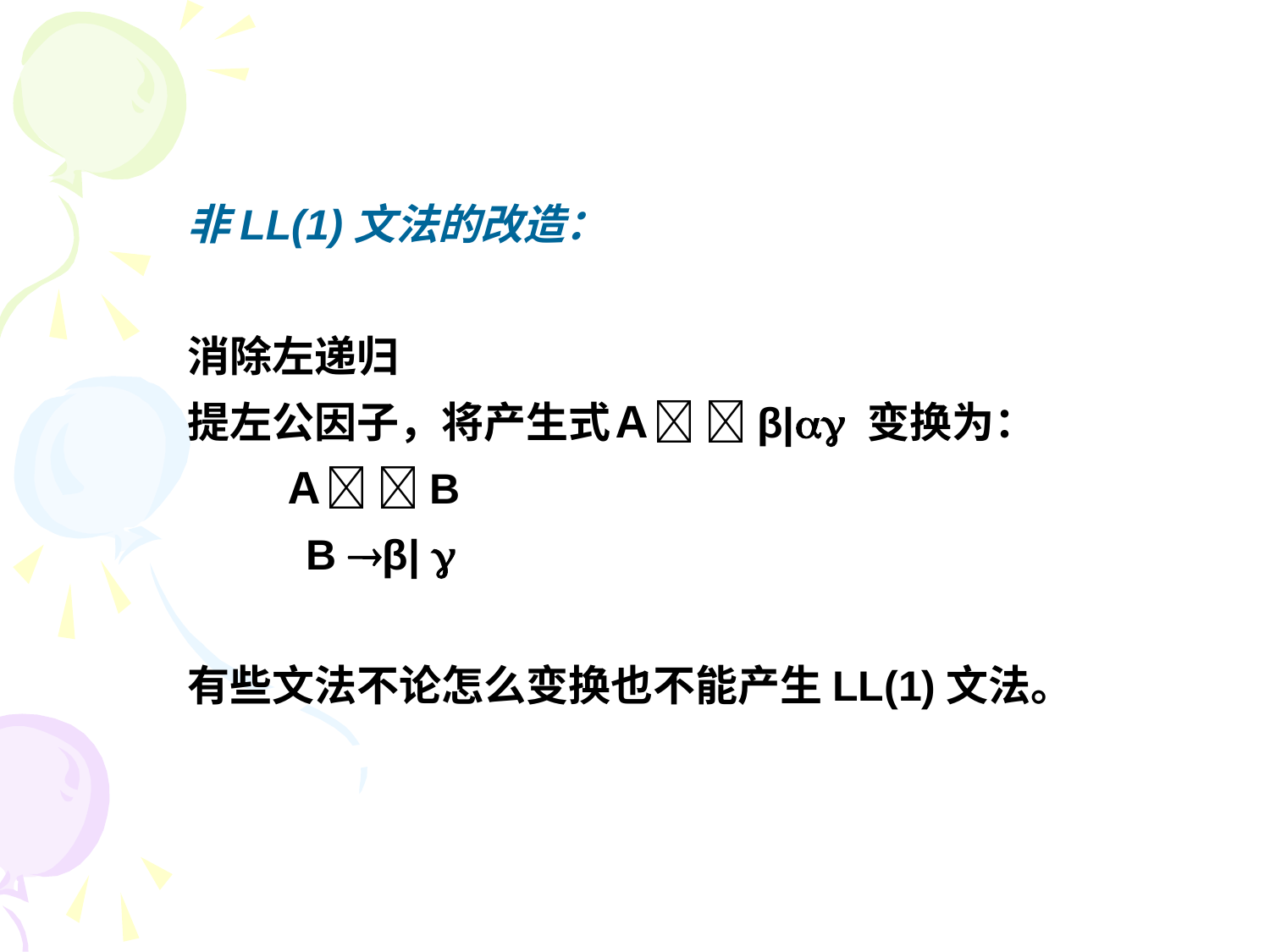

非LL(1)文法的改造：

消除左递归
提左公因子，将产生式Ａ→ αβ|αγ 变换为：
         Ａ→ αB
          B →β| γ

有些文法不论怎么变换也不能产生LL(1)文法。
95